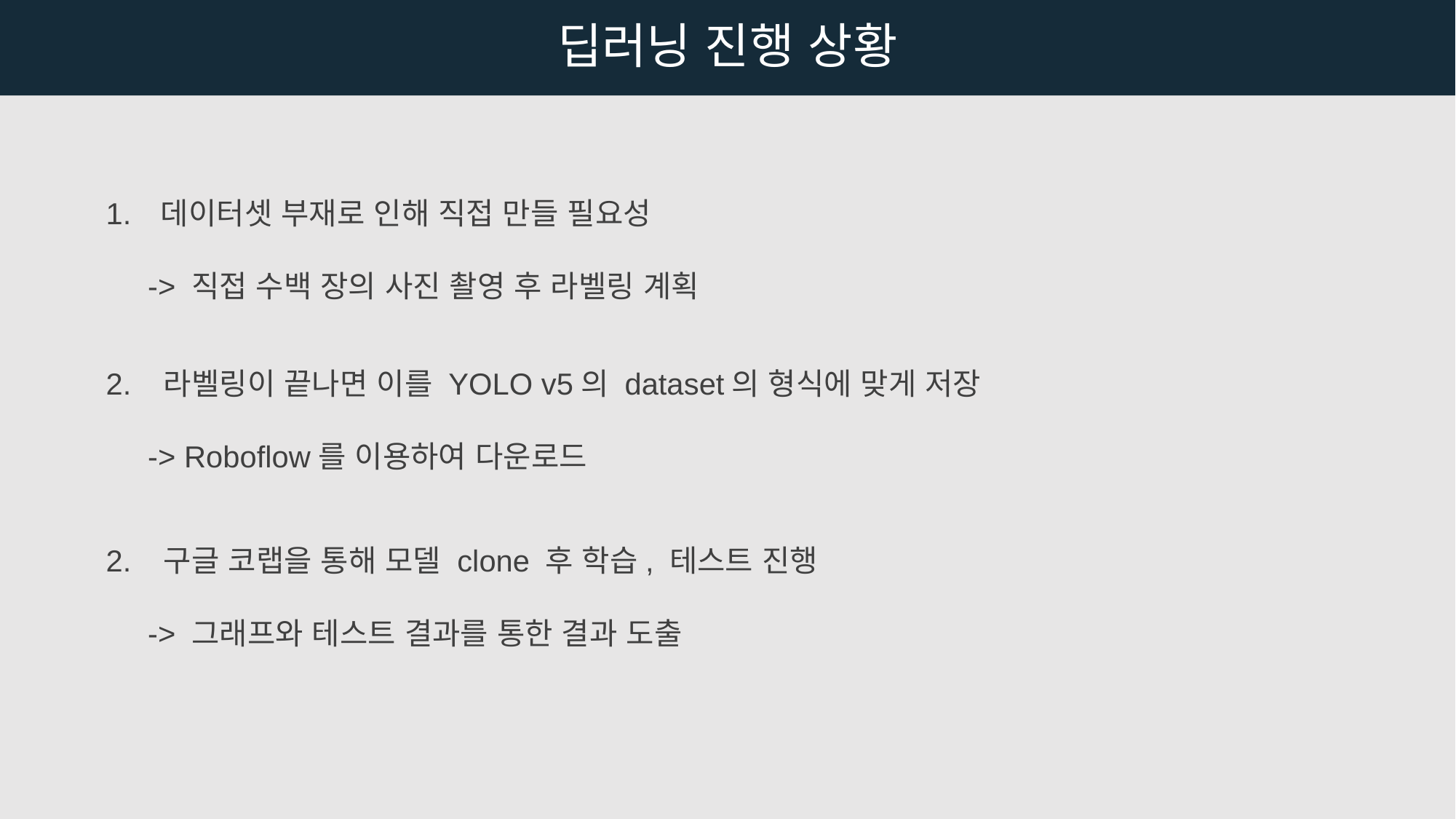

딥러닝 진행 상황
데이터셋 부재로 인해 직접 만들 필요성

     -> 직접 수백 장의 사진 촬영 후 라벨링 계획

2.   라벨링이 끝나면 이를 YOLO v5의 dataset의 형식에 맞게 저장

     -> Roboflow를 이용하여 다운로드
2.   구글 코랩을 통해 모델 clone 후 학습, 테스트 진행

     -> 그래프와 테스트 결과를 통한 결과 도출